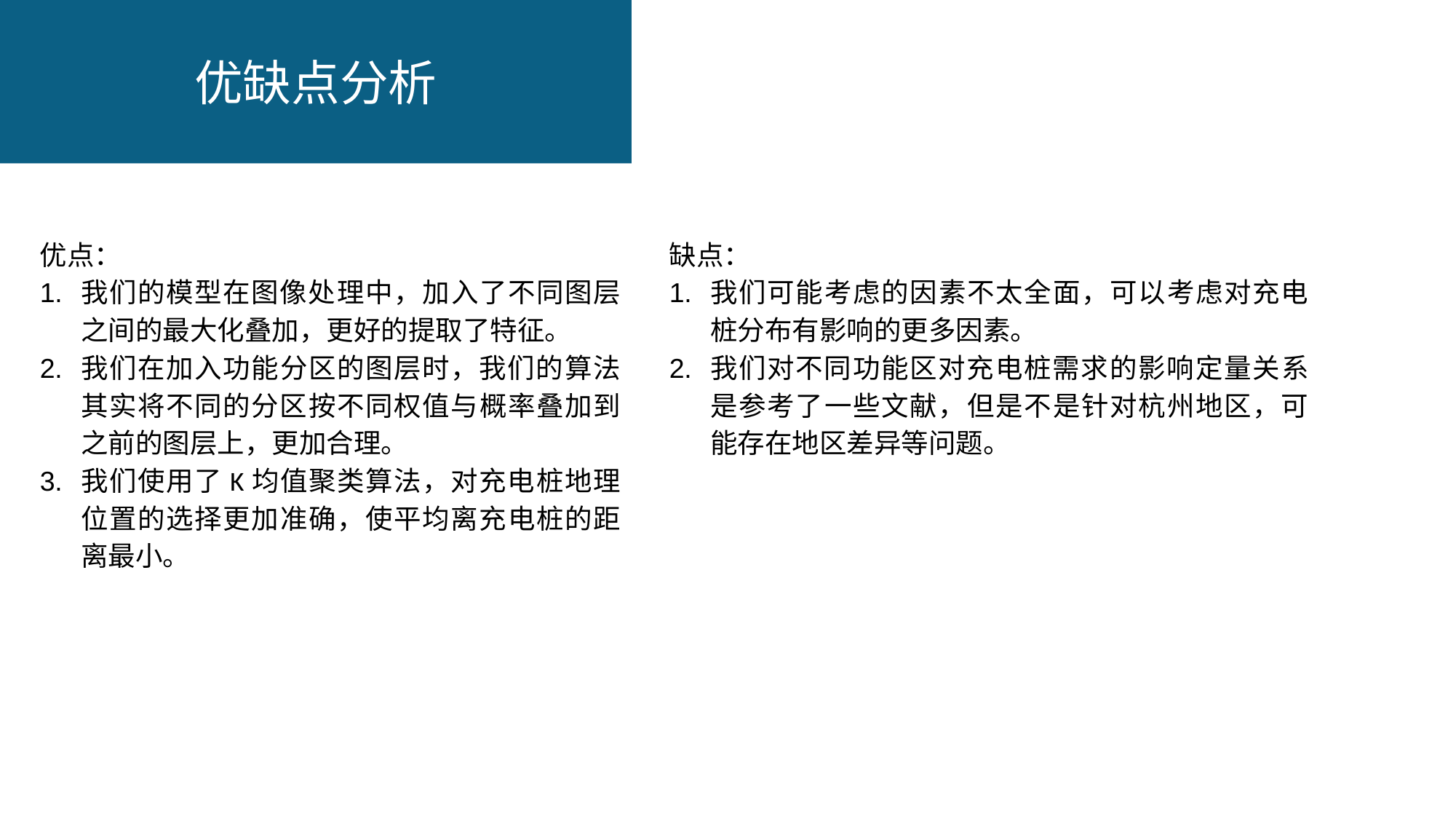

优缺点分析
优点：
我们的模型在图像处理中，加入了不同图层之间的最大化叠加，更好的提取了特征。
我们在加入功能分区的图层时，我们的算法其实将不同的分区按不同权值与概率叠加到之前的图层上，更加合理。
我们使用了K均值聚类算法，对充电桩地理位置的选择更加准确，使平均离充电桩的距离最小。
缺点：
我们可能考虑的因素不太全面，可以考虑对充电桩分布有影响的更多因素。
我们对不同功能区对充电桩需求的影响定量关系是参考了一些文献，但是不是针对杭州地区，可能存在地区差异等问题。